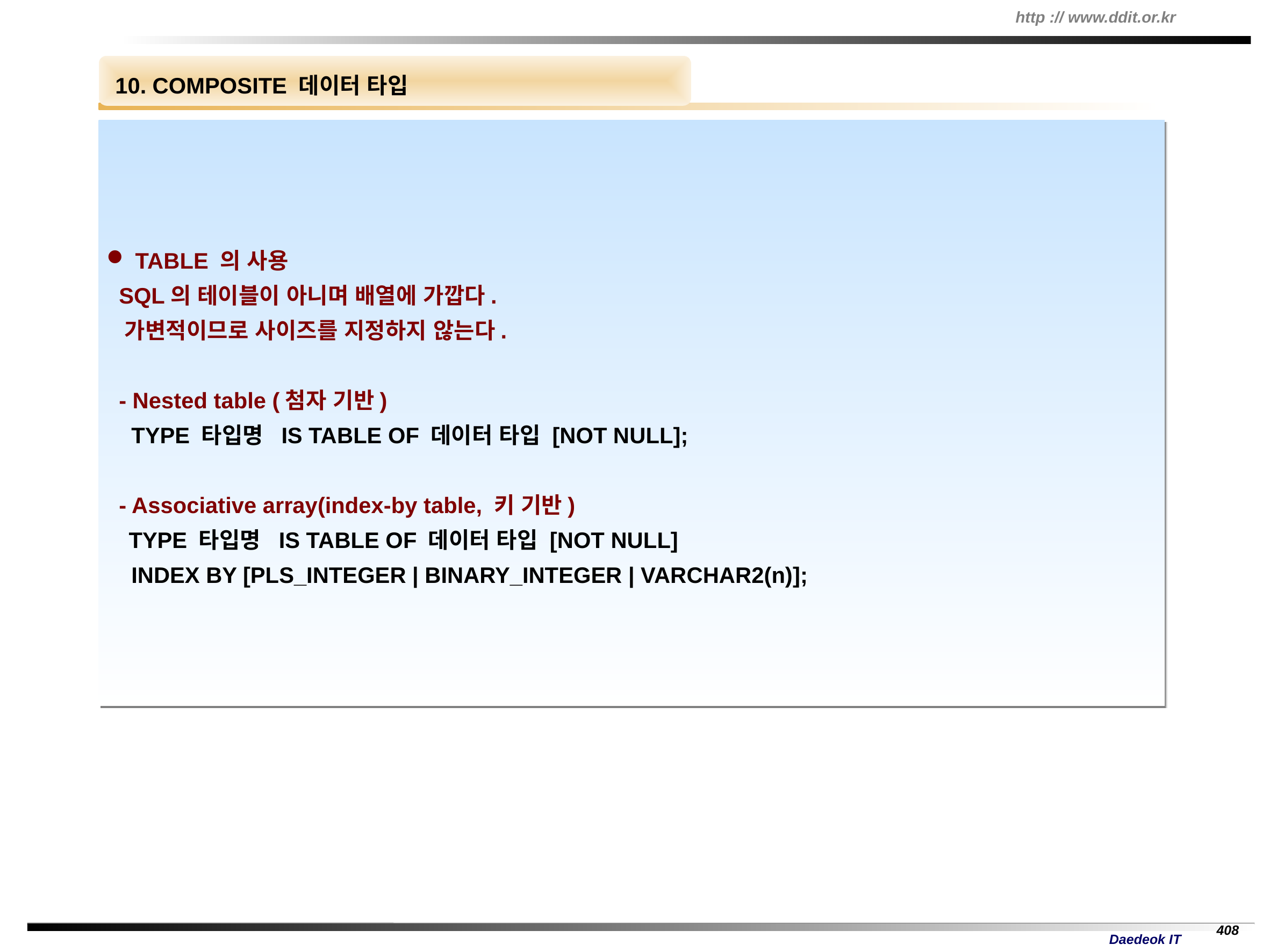

10. COMPOSITE 데이터 타입

 TABLE 의 사용
  SQL의 테이블이 아니며 배열에 가깝다.
  가변적이므로 사이즈를 지정하지 않는다.

  - Nested table (첨자 기반)
    TYPE 타입명  IS TABLE OF 데이터 타입 [NOT NULL];

  - Associative array(index-by table, 키 기반)
     TYPE 타입명  IS TABLE OF 데이터 타입 [NOT NULL]
    INDEX BY [PLS_INTEGER | BINARY_INTEGER | VARCHAR2(n)];